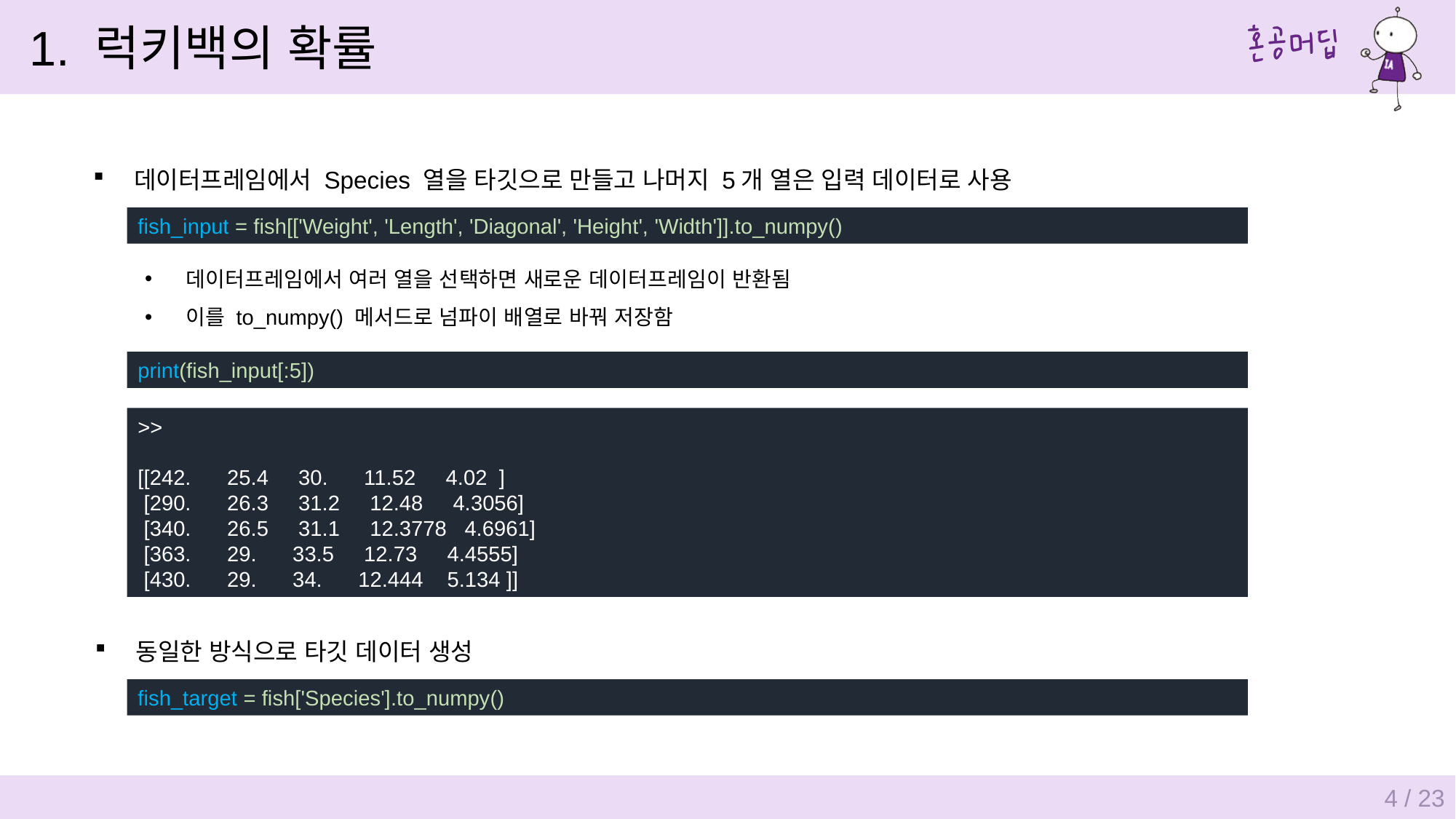

1. 럭키백의 확률
데이터프레임에서 Species 열을 타깃으로 만들고 나머지 5개 열은 입력 데이터로 사용
fish_input = fish[['Weight', 'Length', 'Diagonal', 'Height', 'Width']].to_numpy()
데이터프레임에서 여러 열을 선택하면 새로운 데이터프레임이 반환됨
이를 to_numpy() 메서드로 넘파이 배열로 바꿔 저장함
print(fish_input[:5])
>>

[[242.      25.4     30.      11.52     4.02  ]
 [290.      26.3     31.2     12.48     4.3056]
 [340.      26.5     31.1     12.3778   4.6961]
 [363.      29.      33.5     12.73     4.4555]
 [430.      29.      34.      12.444    5.134 ]]
동일한 방식으로 타깃 데이터 생성
fish_target = fish['Species'].to_numpy()
4 / 23